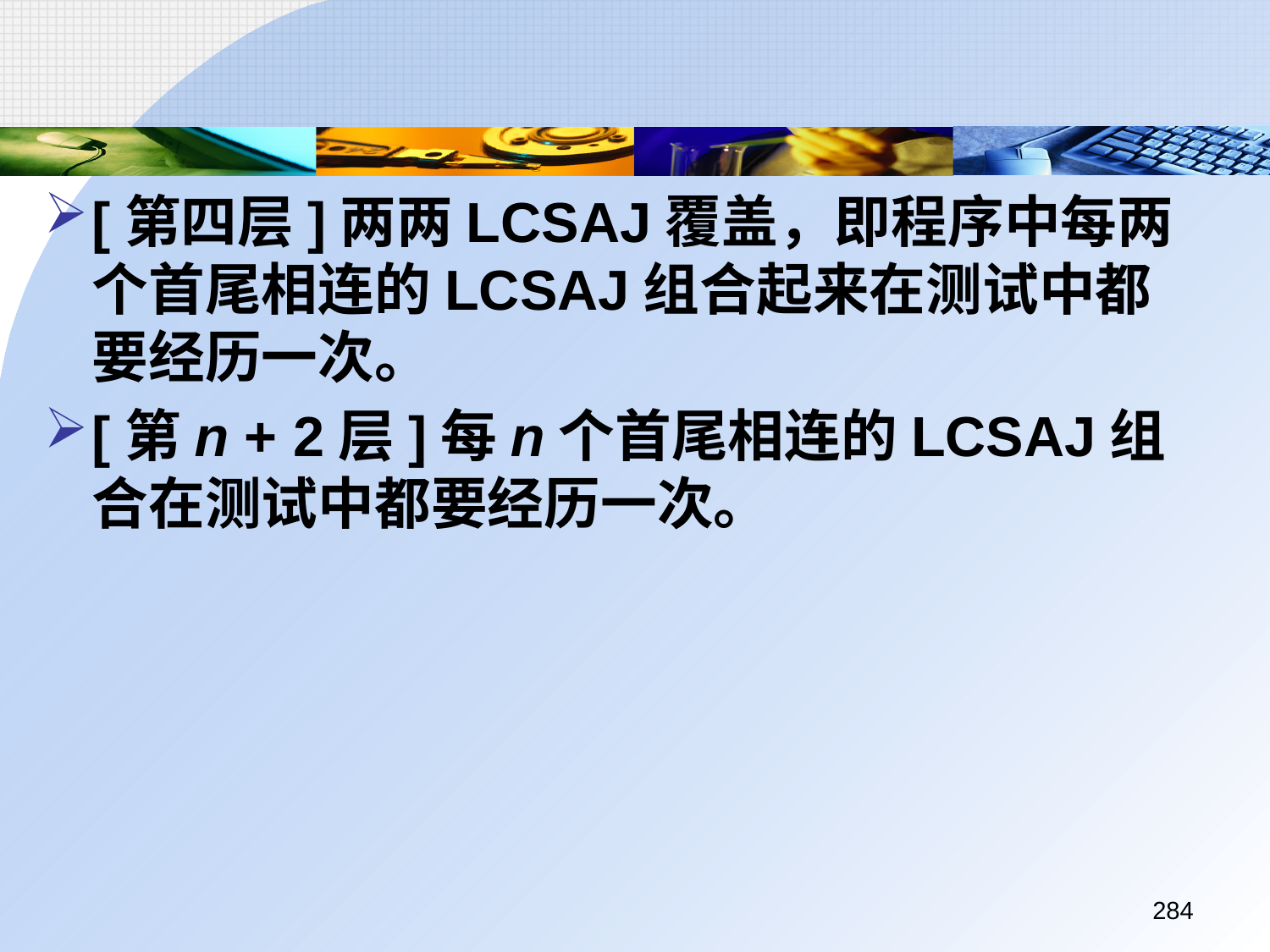

[第四层]两两LCSAJ覆盖，即程序中每两个首尾相连的LCSAJ组合起来在测试中都要经历一次。
[第n + 2层]每n个首尾相连的LCSAJ组合在测试中都要经历一次。

284